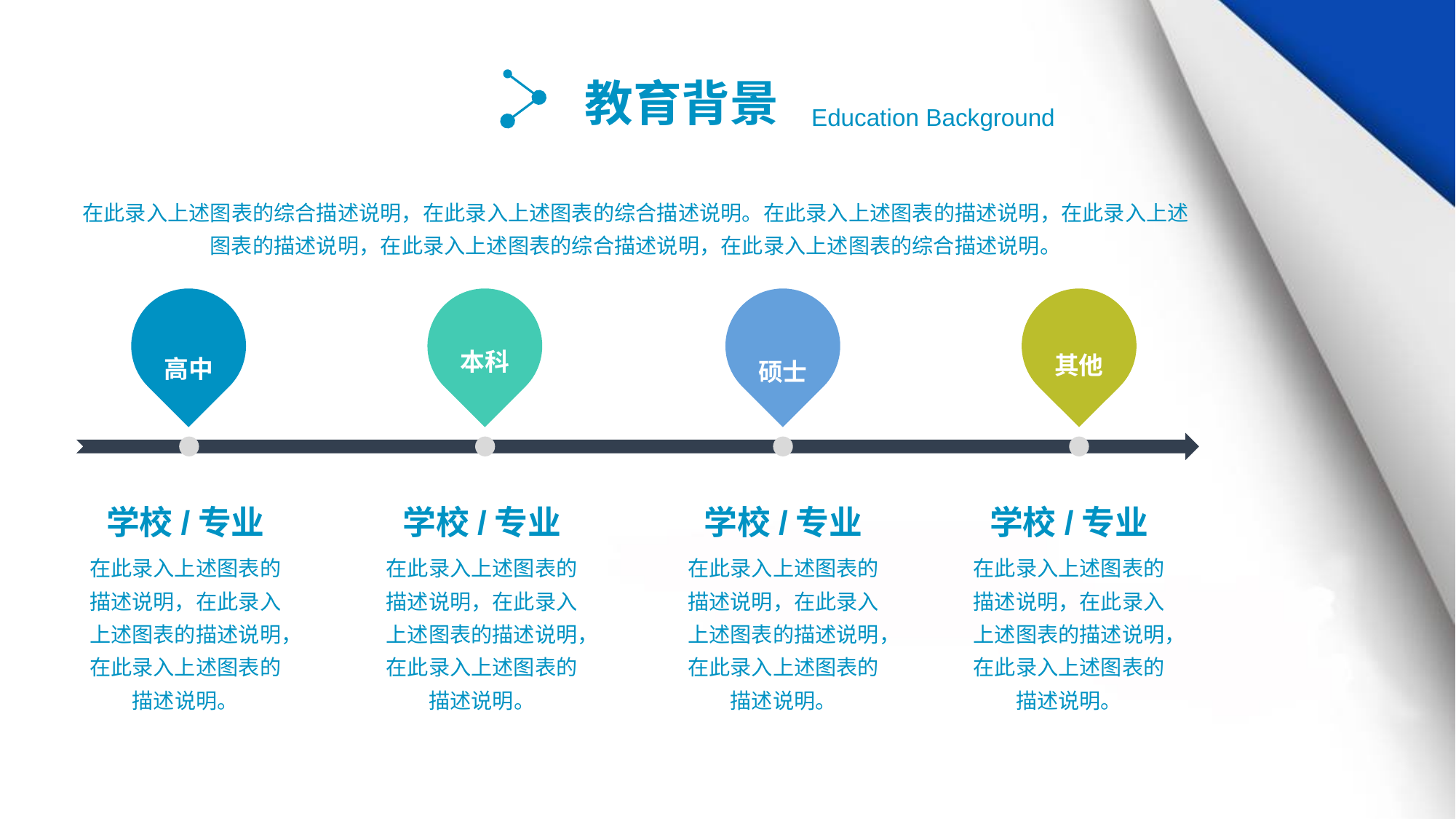

教育背景
Education Background
在此录入上述图表的综合描述说明，在此录入上述图表的综合描述说明。在此录入上述图表的描述说明，在此录入上述图表的描述说明，在此录入上述图表的综合描述说明，在此录入上述图表的综合描述说明。

高中

硕士

本科

其他

学校/专业
学校/专业
学校/专业
学校/专业
在此录入上述图表的描述说明，在此录入上述图表的描述说明，在此录入上述图表的描述说明。
在此录入上述图表的描述说明，在此录入上述图表的描述说明，在此录入上述图表的描述说明。
在此录入上述图表的描述说明，在此录入上述图表的描述说明，在此录入上述图表的描述说明。
在此录入上述图表的描述说明，在此录入上述图表的描述说明，在此录入上述图表的描述说明。